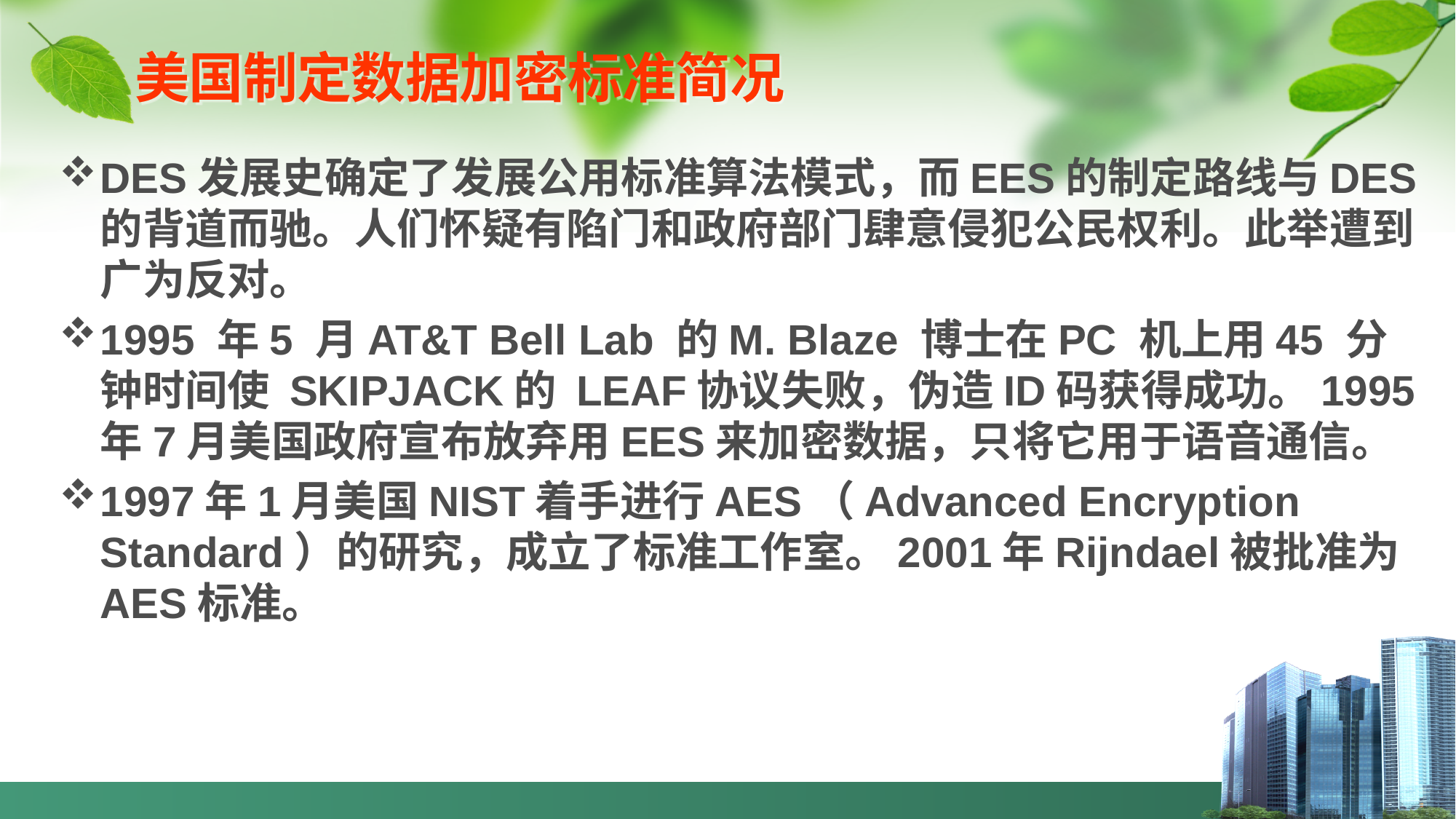

# 美国制定数据加密标准简况
DES发展史确定了发展公用标准算法模式，而EES的制定路线与DES的背道而驰。人们怀疑有陷门和政府部门肆意侵犯公民权利。此举遭到广为反对。
1995 年5 月AT&T Bell Lab 的M. Blaze 博士在PC 机上用45 分钟时间使 SKIPJACK的 LEAF协议失败，伪造ID码获得成功。1995年7月美国政府宣布放弃用EES来加密数据，只将它用于语音通信。
1997年1月美国NIST着手进行AES（Advanced Encryption Standard）的研究，成立了标准工作室。2001年Rijndael被批准为AES标准。